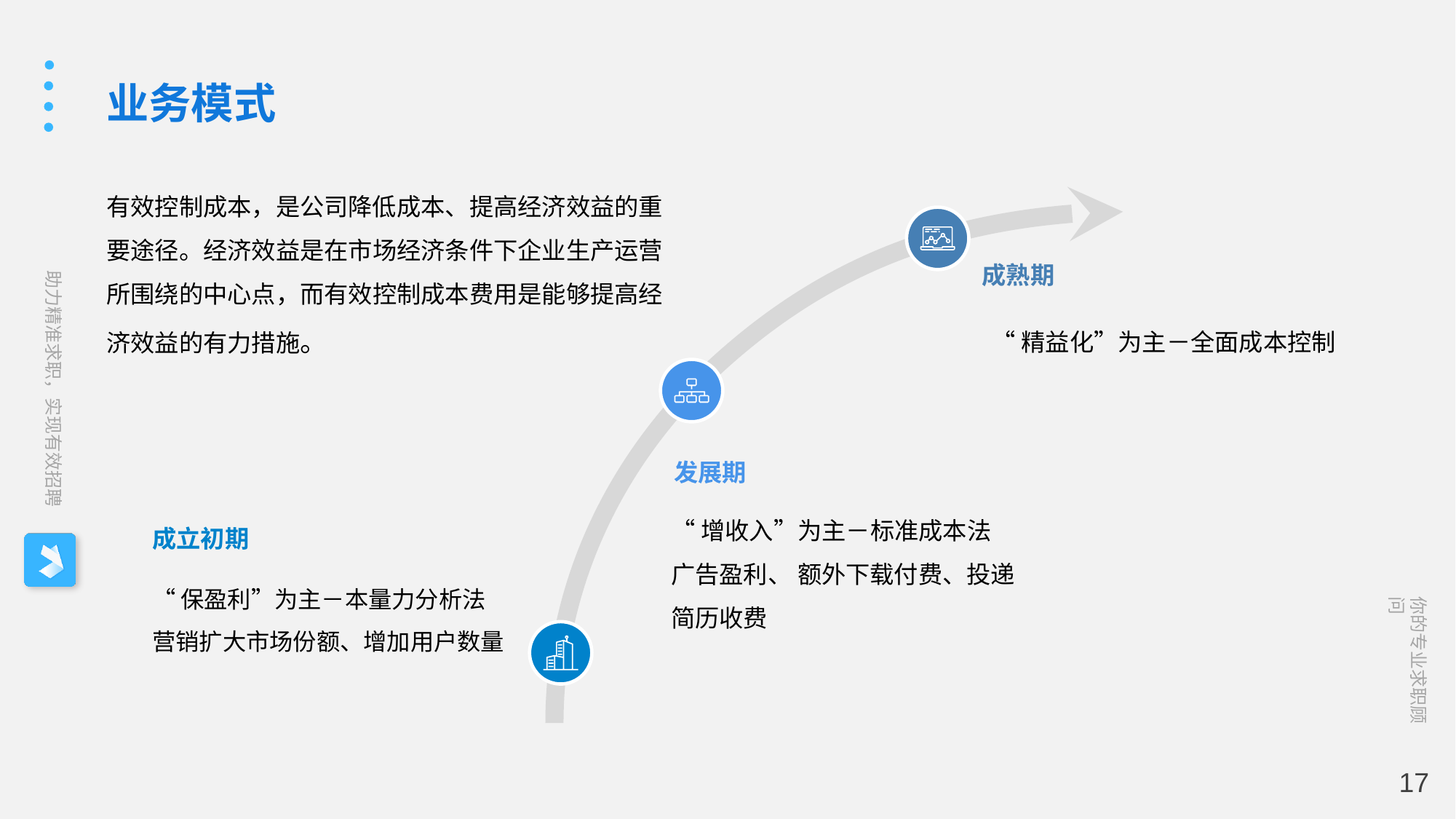

业务模式
有效控制成本，是公司降低成本、提高经济效益的重要途径。经济效益是在市场经济条件下企业生产运营所围绕的中心点，而有效控制成本费用是能够提高经济效益的有力措施。

成熟期
“精益化”为主－全面成本控制

发展期
“增收入”为主－标准成本法
广告盈利、 额外下载付费、投递简历收费

成立初期
“保盈利”为主－本量力分析法
营销扩大市场份额、增加用户数量

17